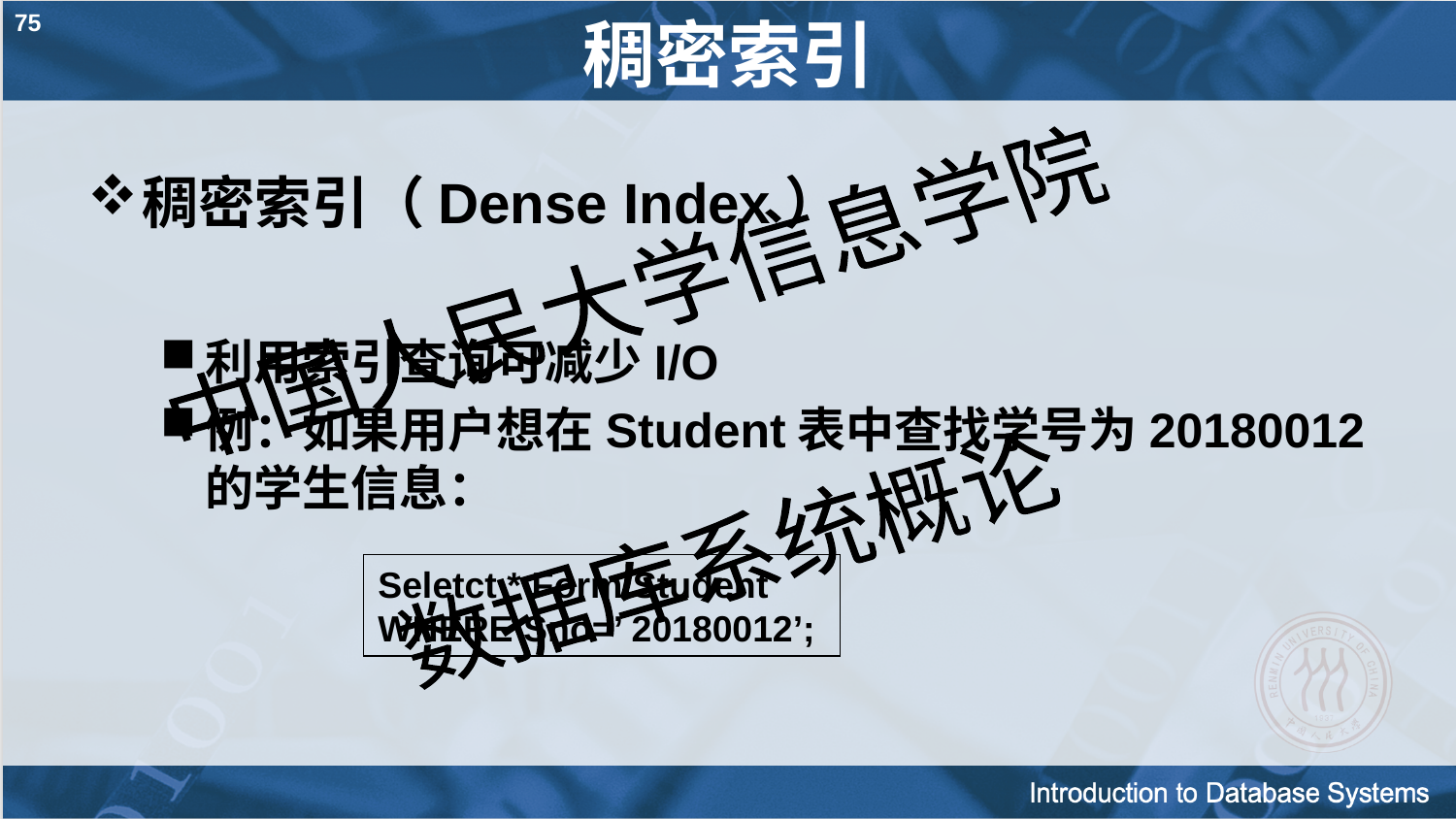

75
# 稠密索引
稠密索引（Dense Index）

利用索引查询可减少I/O
例：如果用户想在Student表中查找学号为20180012的学生信息：

Seletct * Form Student
WHERE Sno=’ 20180012’;